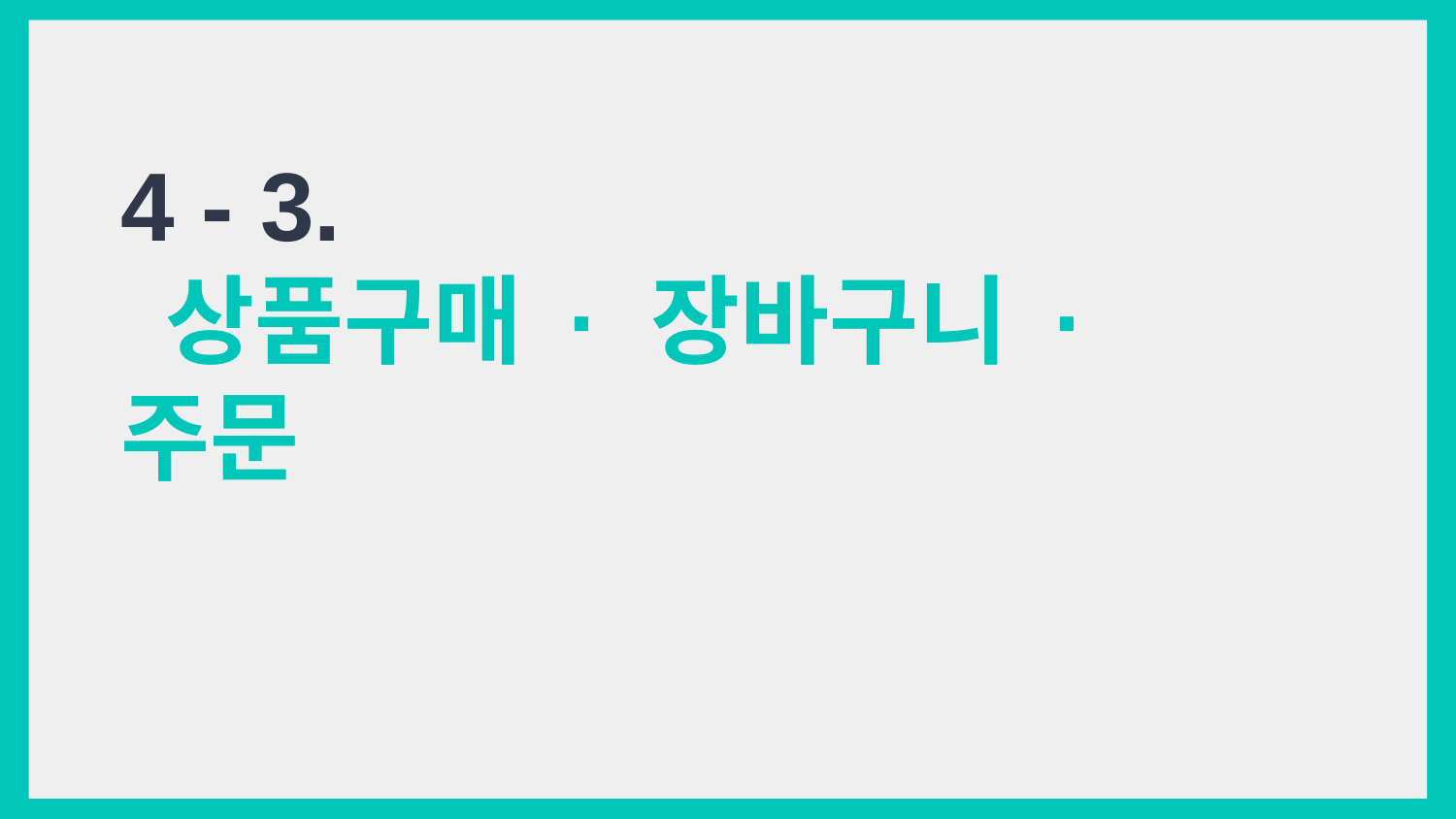

4 - 3.
 상품구매 · 장바구니 · 주문